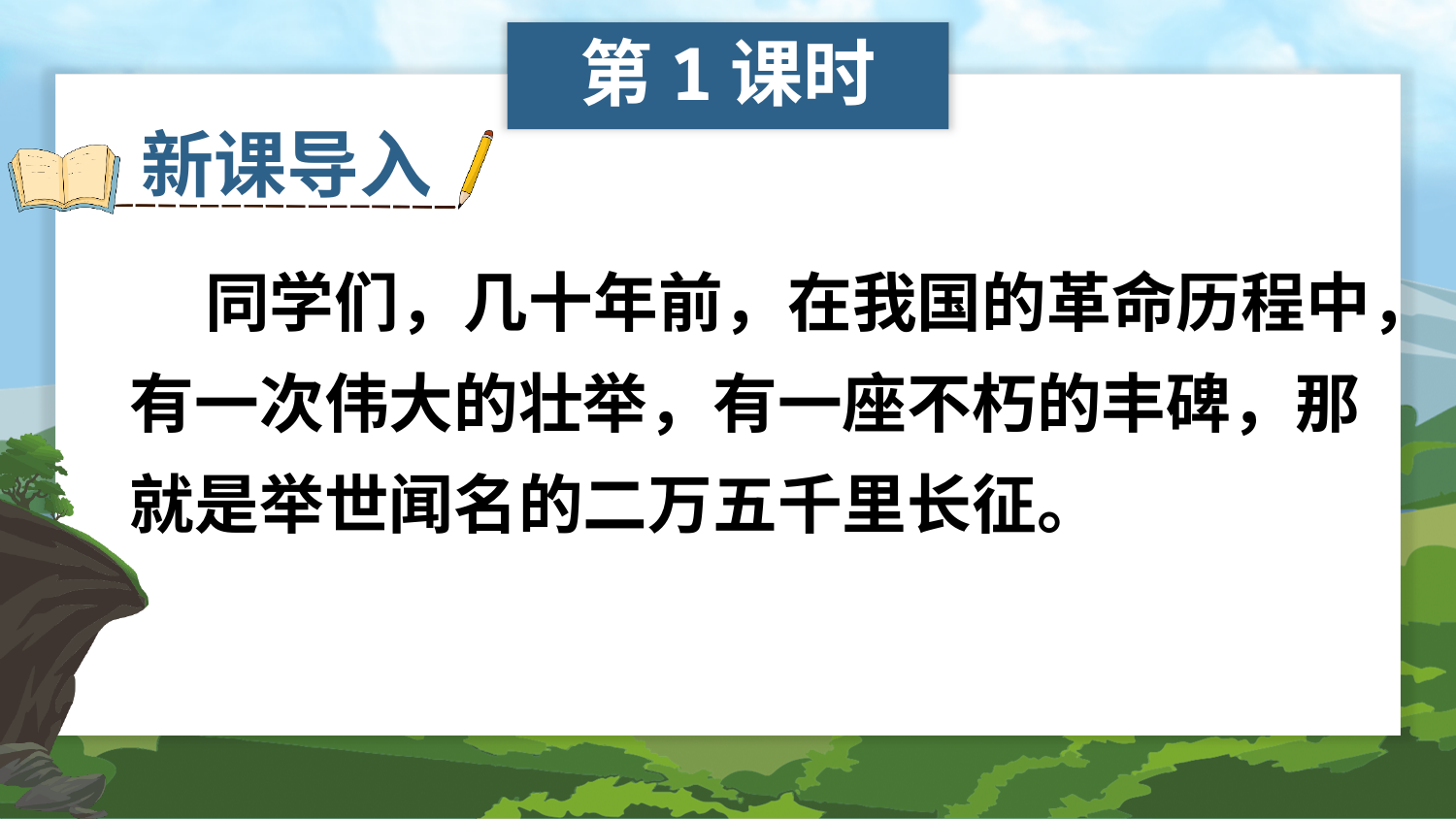

第1课时
新课导入
    同学们，几十年前，在我国的革命历程中，有一次伟大的壮举，有一座不朽的丰碑，那就是举世闻名的二万五千里长征。